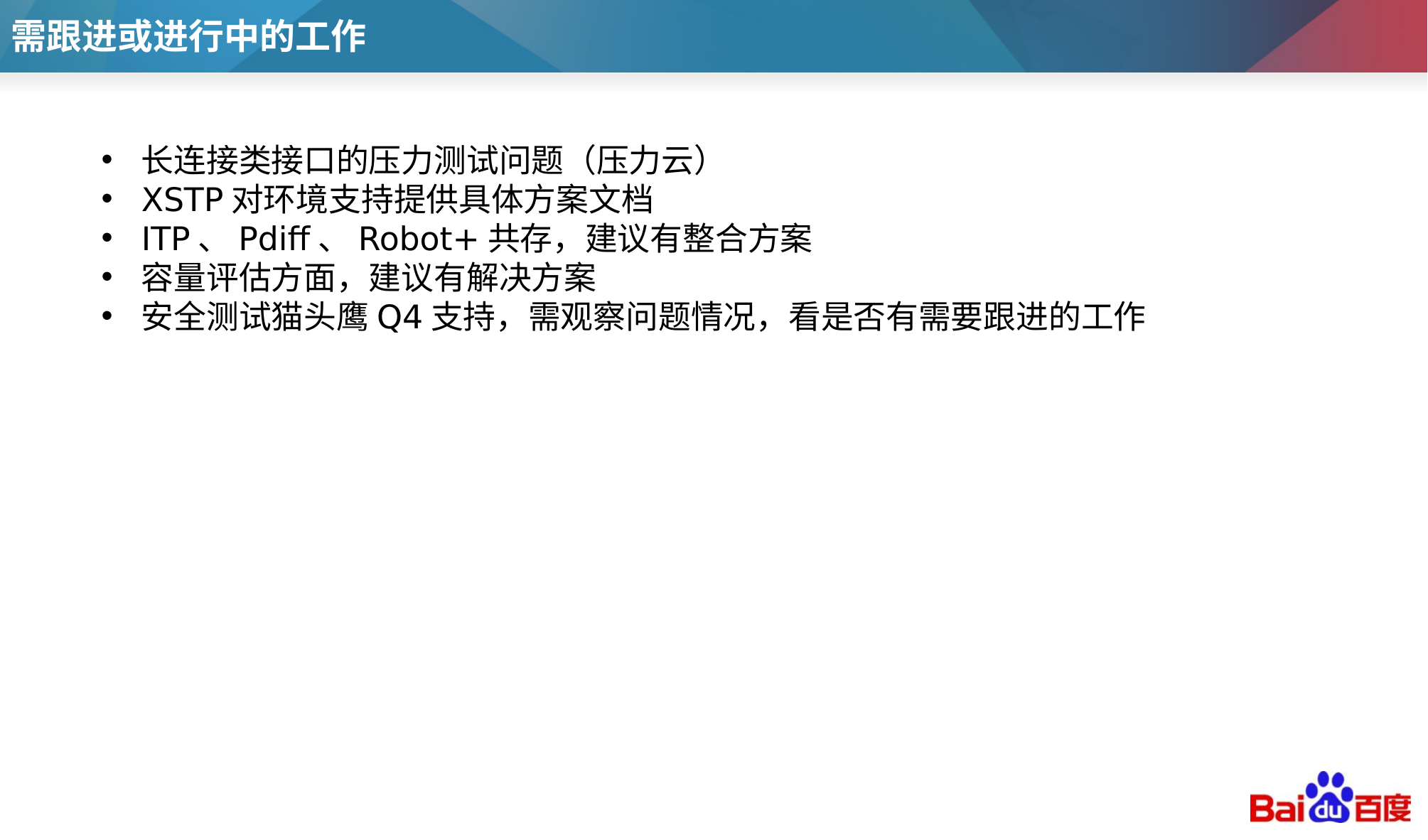

# 需跟进或进行中的工作
长连接类接口的压力测试问题（压力云）
XSTP对环境支持提供具体方案文档
ITP、Pdiff、Robot+共存，建议有整合方案
容量评估方面，建议有解决方案
安全测试猫头鹰Q4支持，需观察问题情况，看是否有需要跟进的工作